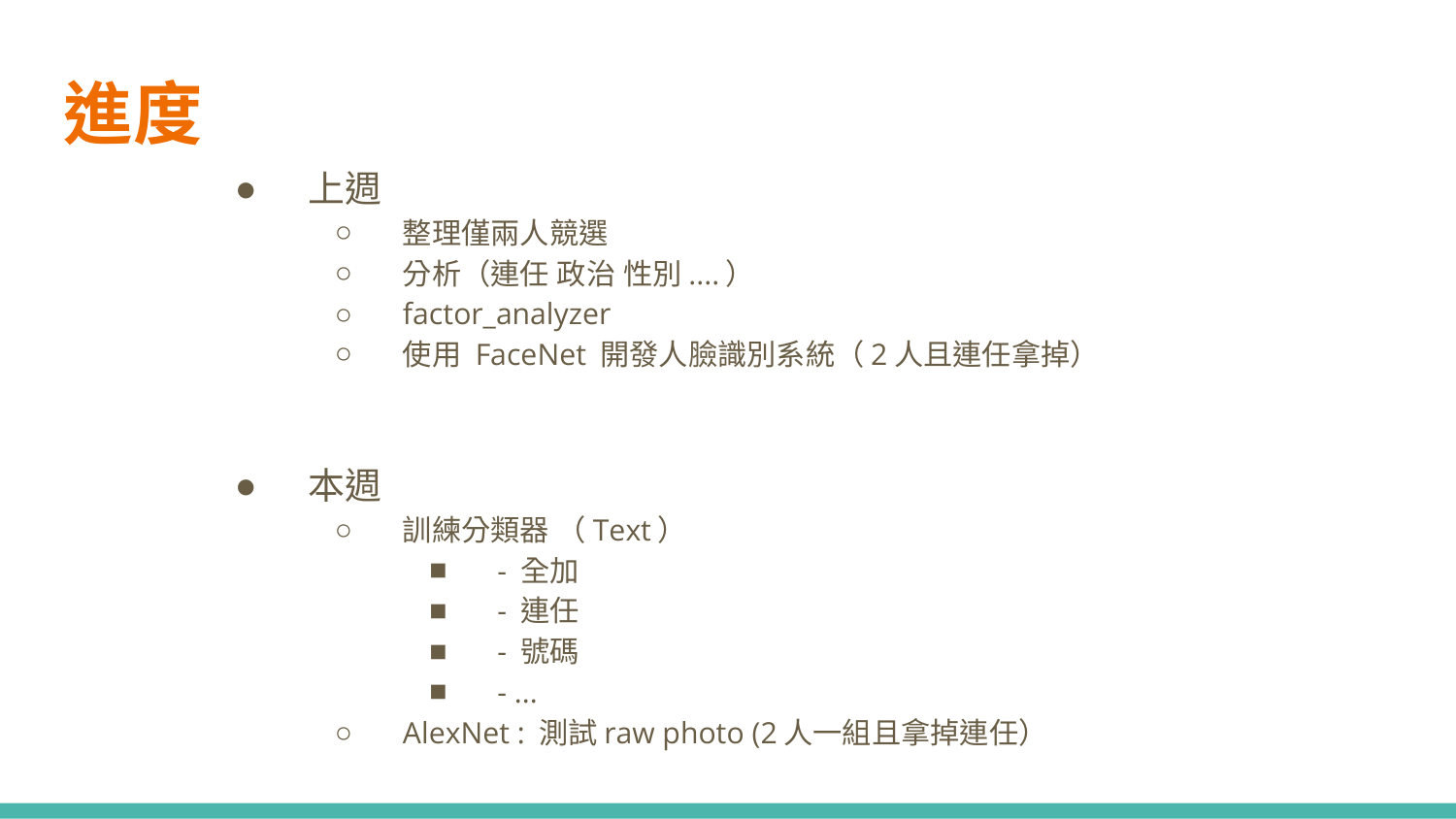

進度
上週
整理僅兩人競選
分析（連任 政治 性別....）
factor_analyzer
使用 FaceNet 開發人臉識別系統（2人且連任拿掉）

本週
訓練分類器 （Text）
- 全加
- 連任
- 號碼
- ...
AlexNet : 測試raw photo (2人一組且拿掉連任）